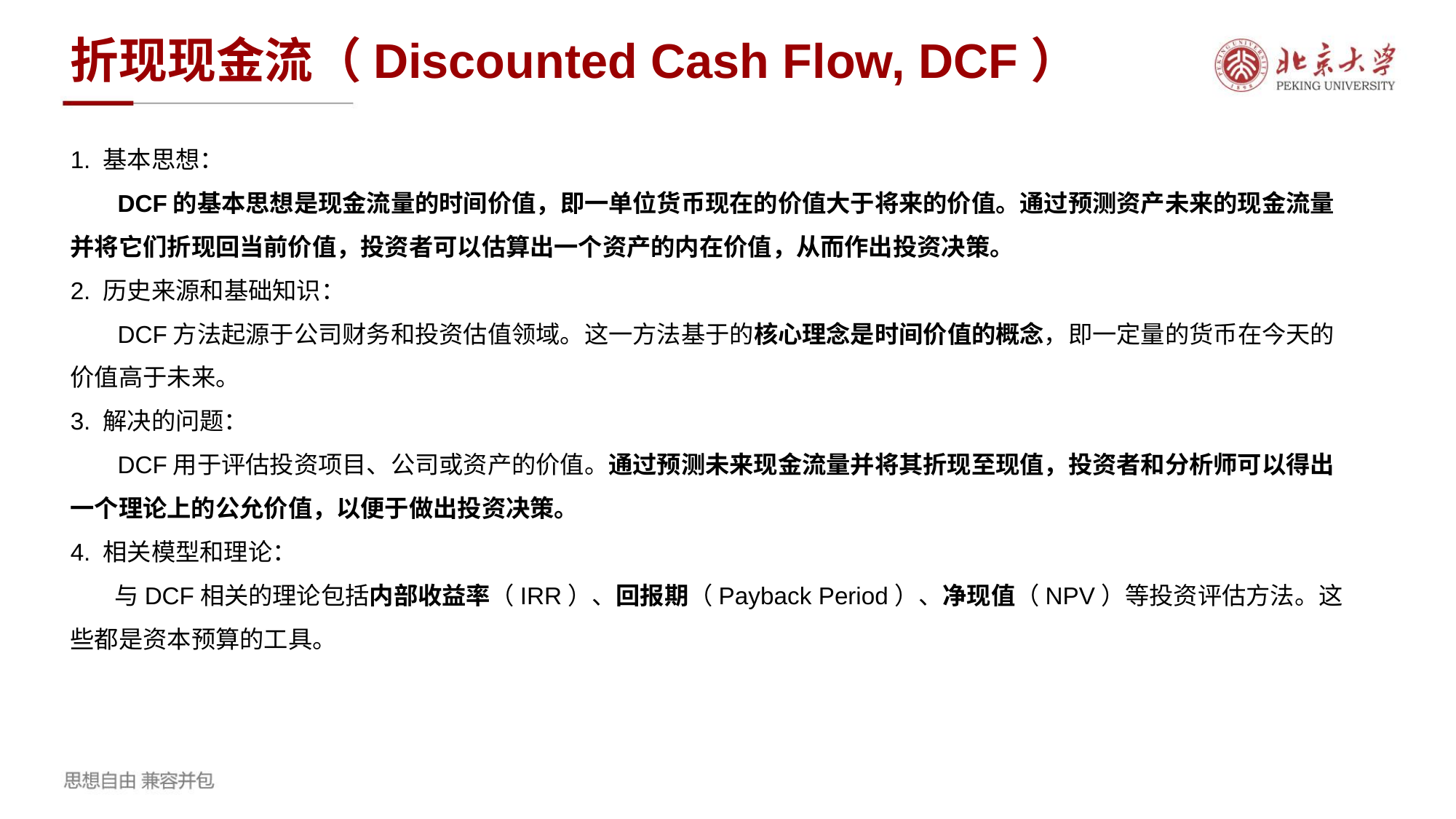

折现现金流（Discounted Cash Flow, DCF）
1. 基本思想：
       DCF的基本思想是现金流量的时间价值，即一单位货币现在的价值大于将来的价值。通过预测资产未来的现金流量并将它们折现回当前价值，投资者可以估算出一个资产的内在价值，从而作出投资决策。
2. 历史来源和基础知识：
       DCF方法起源于公司财务和投资估值领域。这一方法基于的核心理念是时间价值的概念，即一定量的货币在今天的价值高于未来。
3. 解决的问题：
       DCF用于评估投资项目、公司或资产的价值。通过预测未来现金流量并将其折现至现值，投资者和分析师可以得出一个理论上的公允价值，以便于做出投资决策。
4. 相关模型和理论：
       与DCF相关的理论包括内部收益率（IRR）、回报期（Payback Period）、净现值（NPV）等投资评估方法。这些都是资本预算的工具。